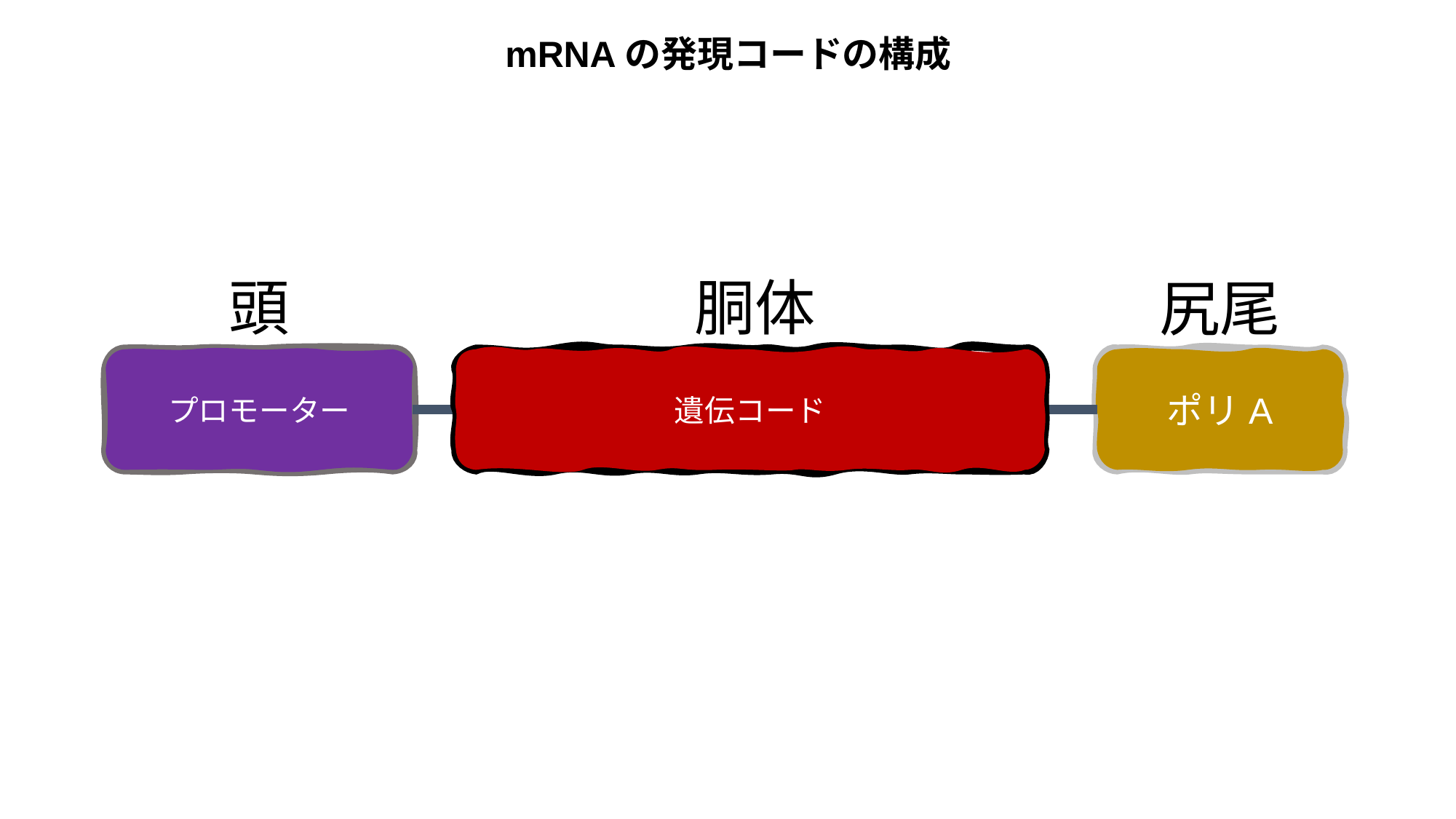

# mRNAの発現コードの構成
頭
胴体
尻尾
プロモーター
遺伝コード
ポリA